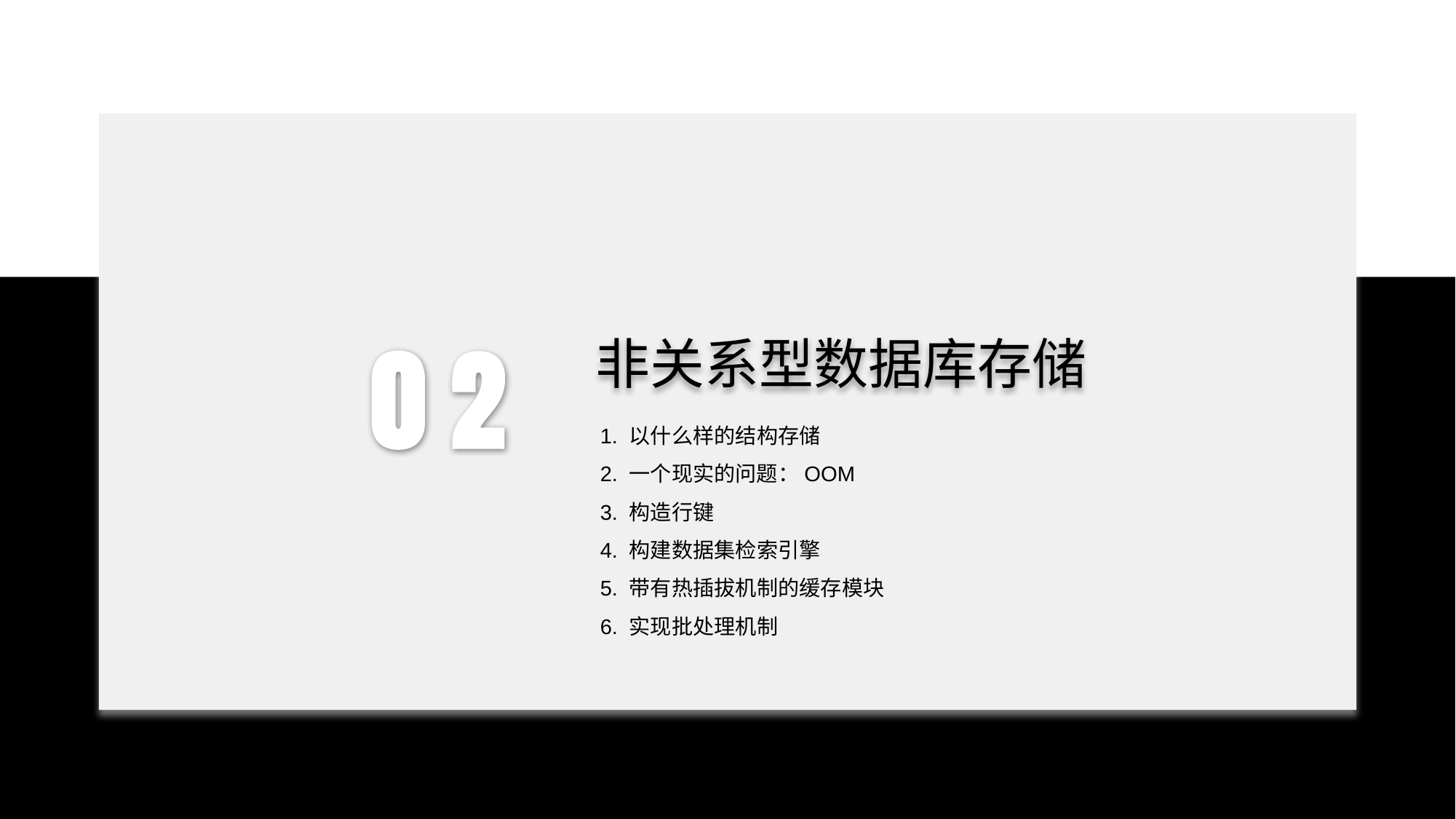

非关系型数据库存储
0 2
1. 以什么样的结构存储
2. 一个现实的问题：OOM
3. 构造行键
4. 构建数据集检索引擎
5. 带有热插拔机制的缓存模块
6. 实现批处理机制